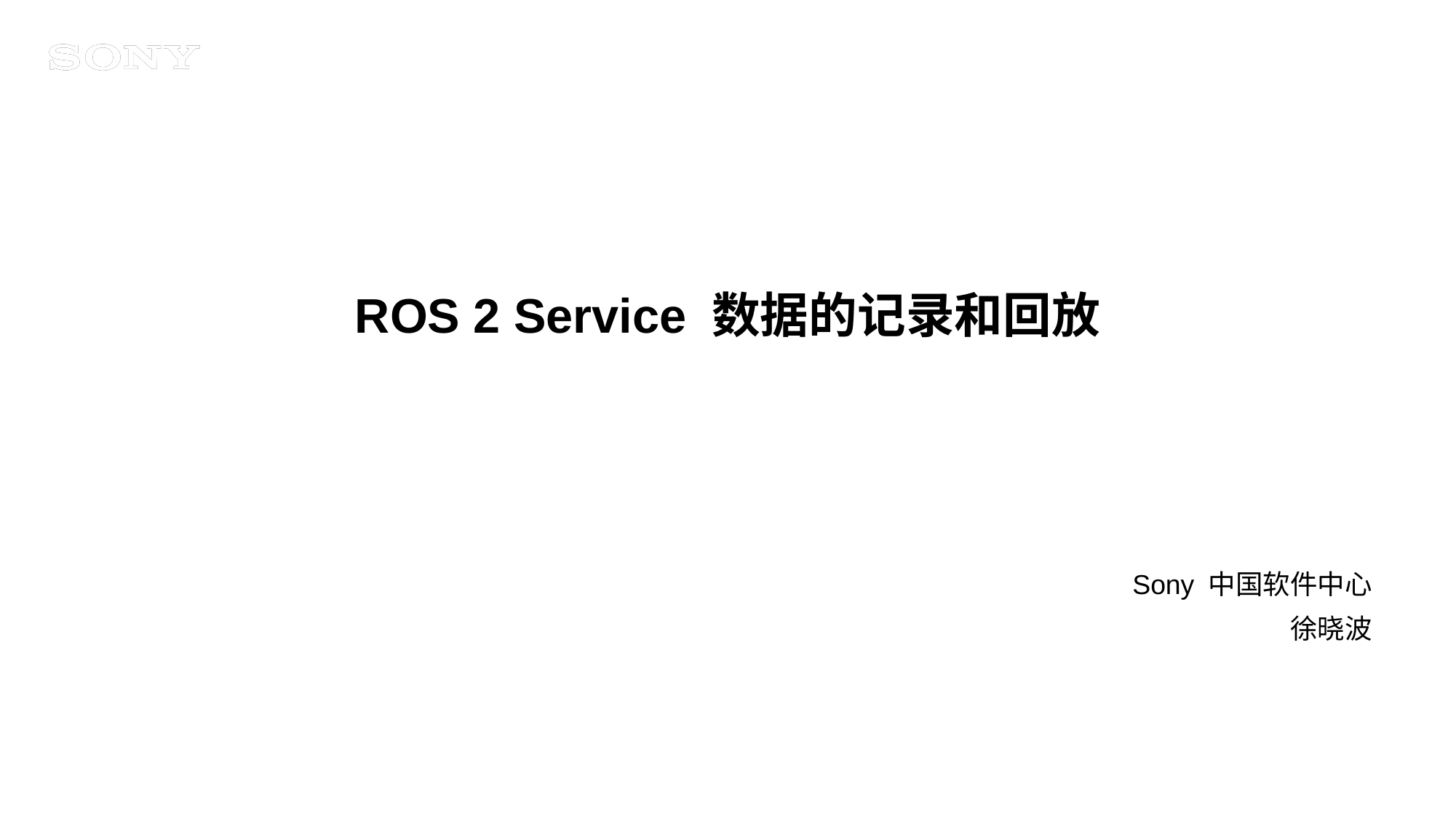

# ROS 2 Service 数据的记录和回放
Sony 中国软件中心
徐晓波